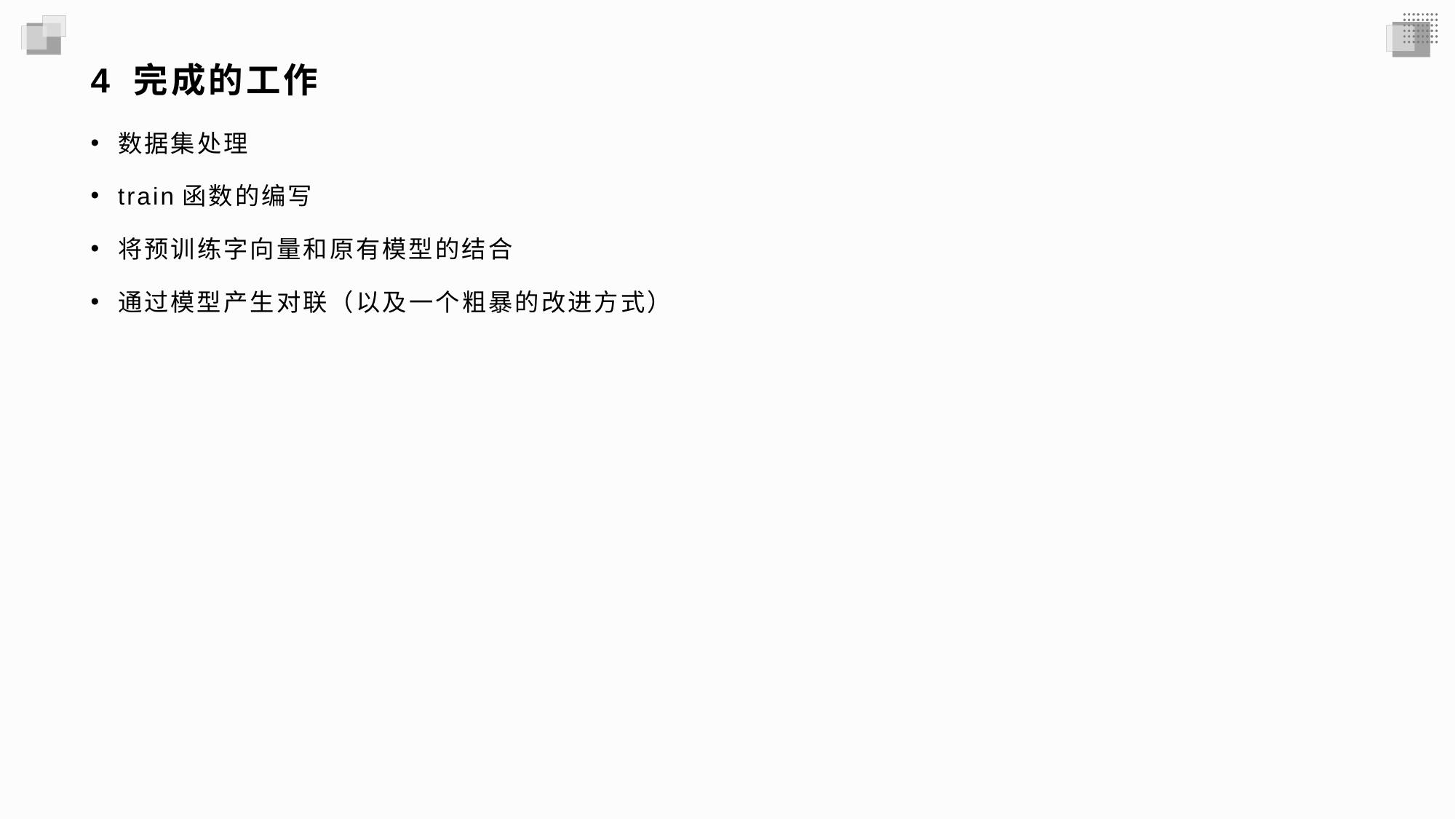

# 4 完成的工作
数据集处理
train函数的编写
将预训练字向量和原有模型的结合
通过模型产生对联（以及一个粗暴的改进方式）